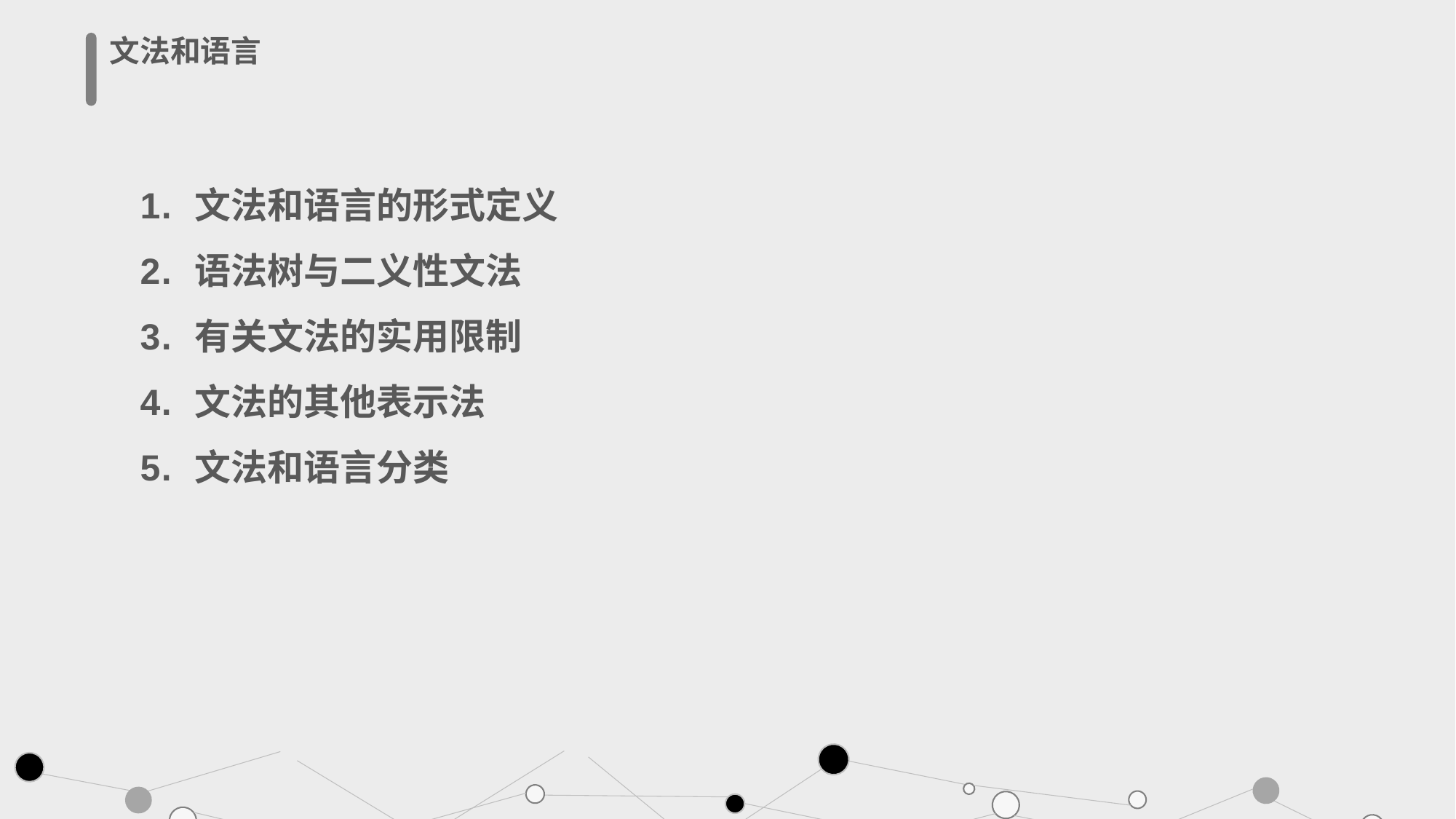

文法和语言

文法和语言的形式定义
语法树与二义性文法
有关文法的实用限制
文法的其他表示法
文法和语言分类